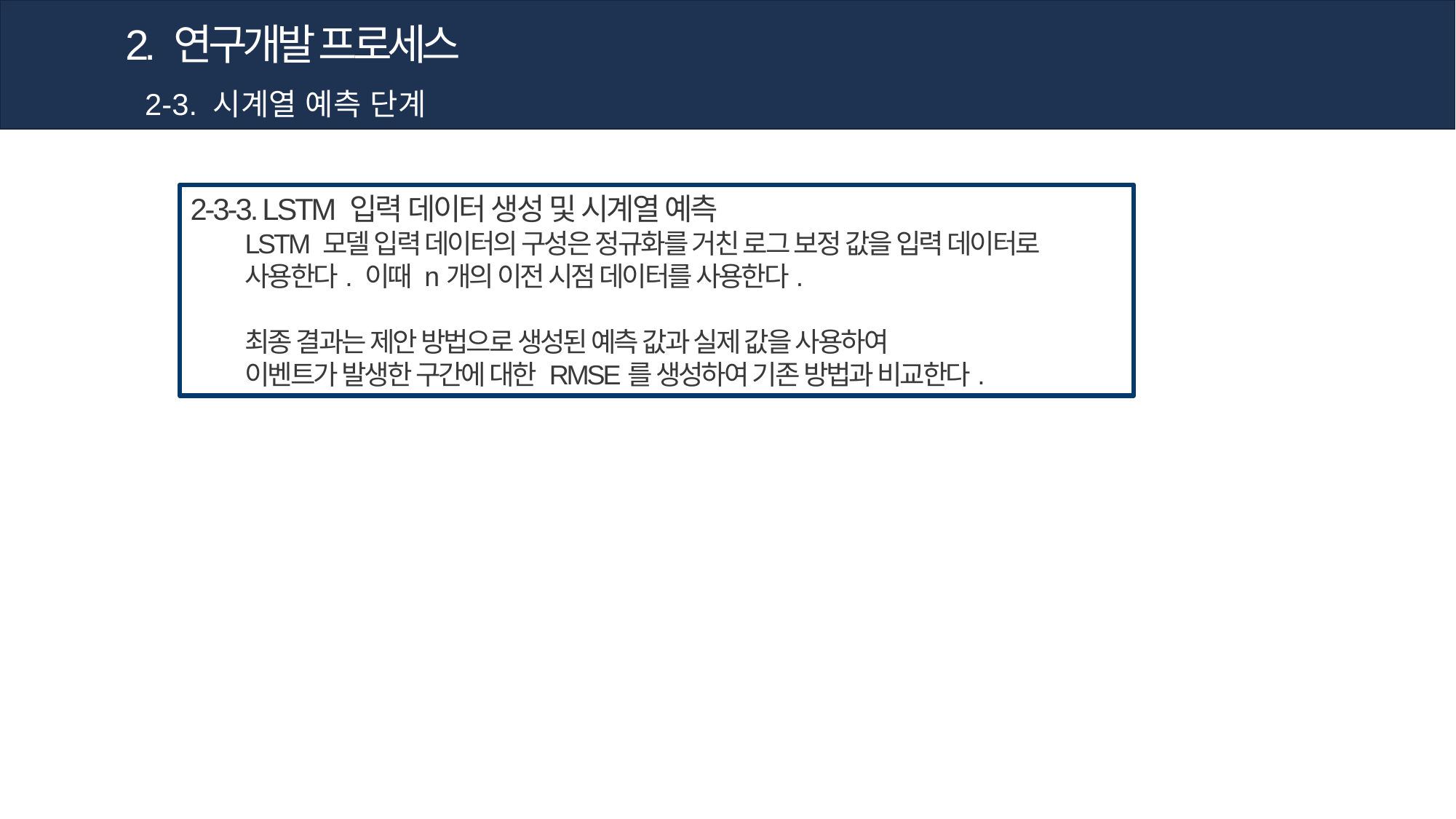

2. 연구개발 프로세스

2-3. 시계열 예측 단계
2-3-3. LSTM 입력 데이터 생성 및 시계열 예측
LSTM 모델 입력 데이터의 구성은 정규화를 거친 로그 보정 값을 입력 데이터로 사용한다. 이때 n개의 이전 시점 데이터를 사용한다.

최종 결과는 제안 방법으로 생성된 예측 값과 실제 값을 사용하여
이벤트가 발생한 구간에 대한 RMSE를 생성하여 기존 방법과 비교한다.